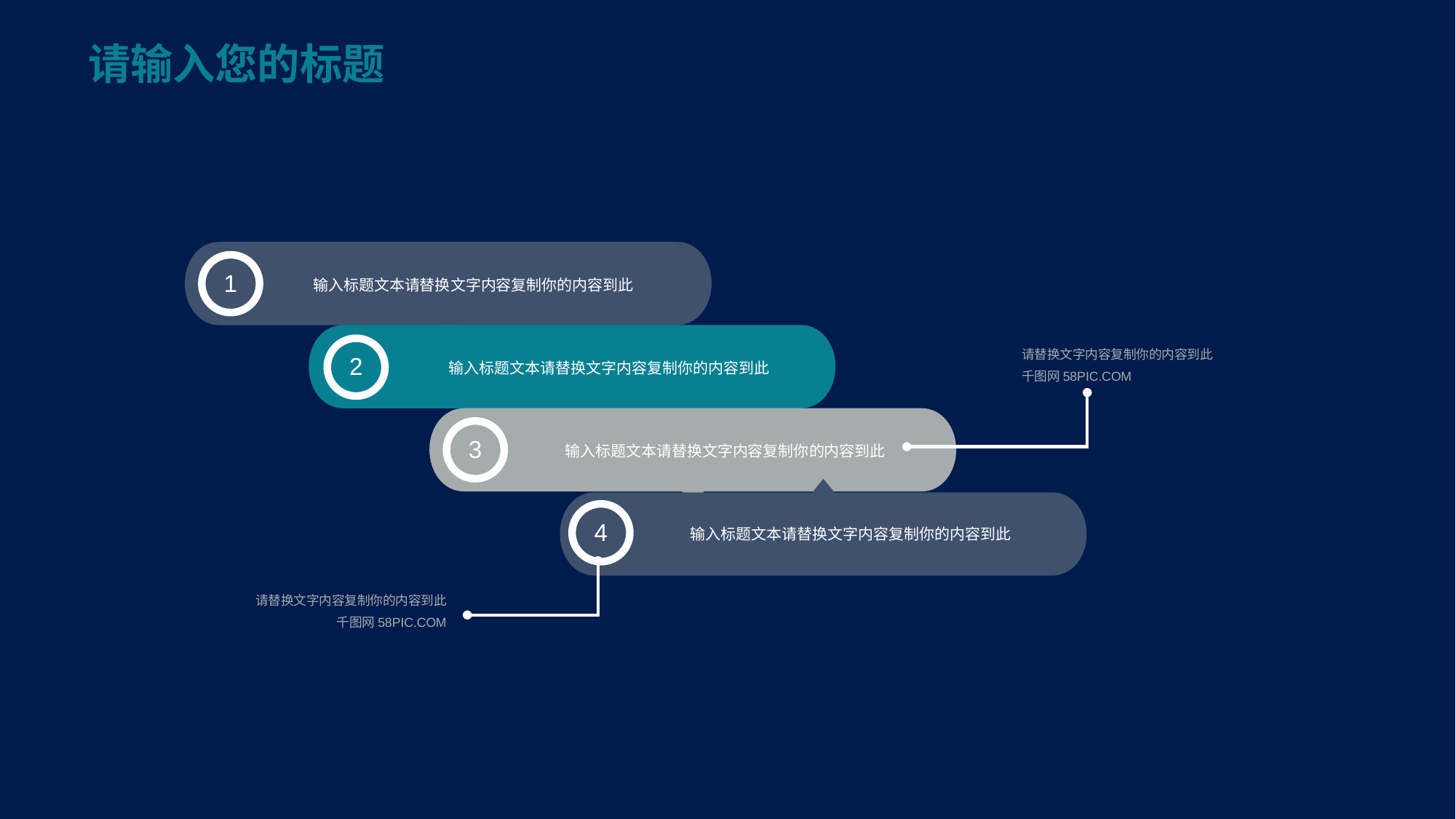

1
输入标题文本请替换文字内容复制你的内容到此

2
输入标题文本请替换文字内容复制你的内容到此
请替换文字内容复制你的内容到此
千图网58PIC.COM

3
输入标题文本请替换文字内容复制你的内容到此

4
输入标题文本请替换文字内容复制你的内容到此

请替换文字内容复制你的内容到此
千图网58PIC.COM